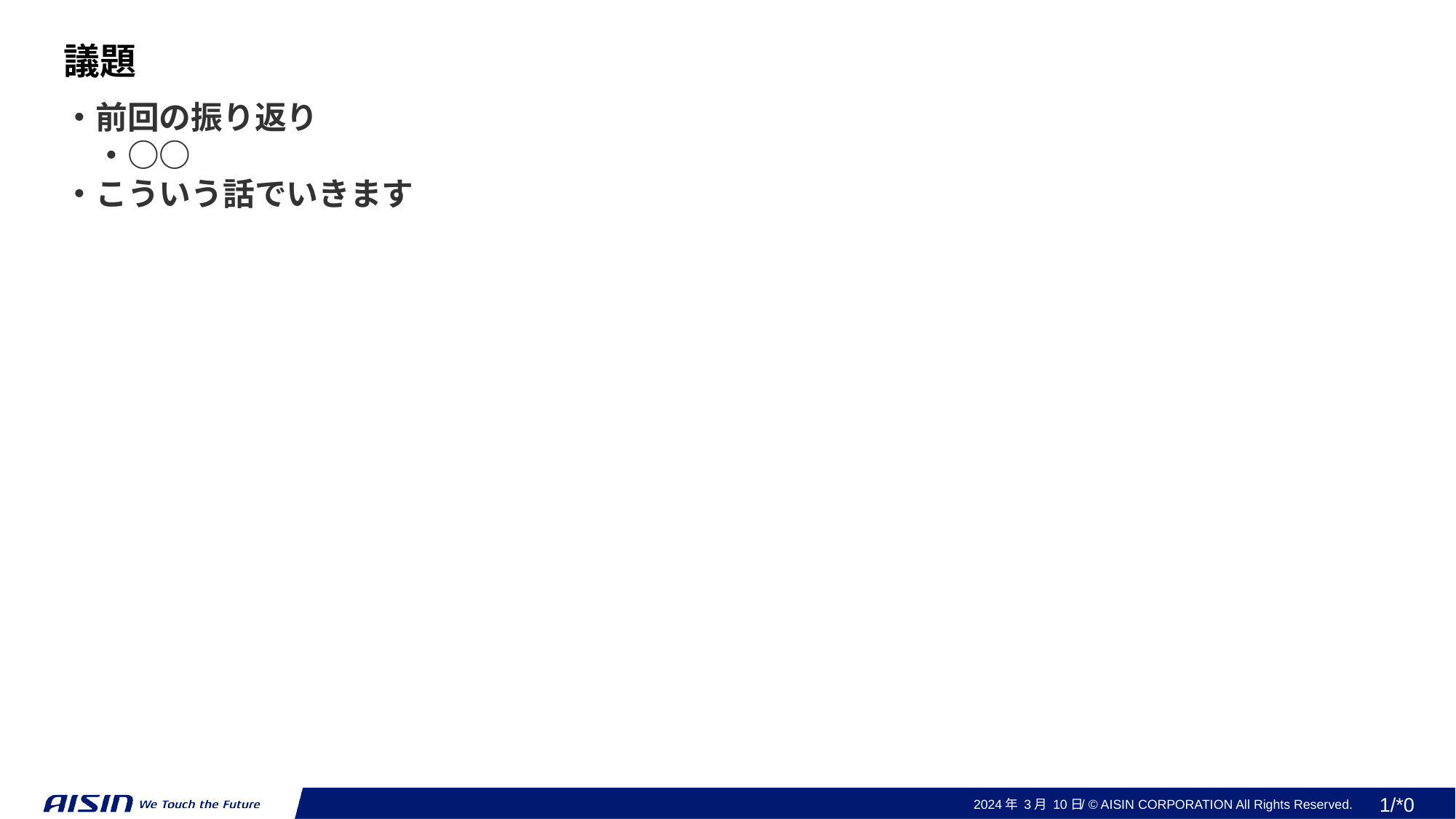

議題
・前回の振り返り
　・○○
・こういう話でいきます
2024年 3月 10日